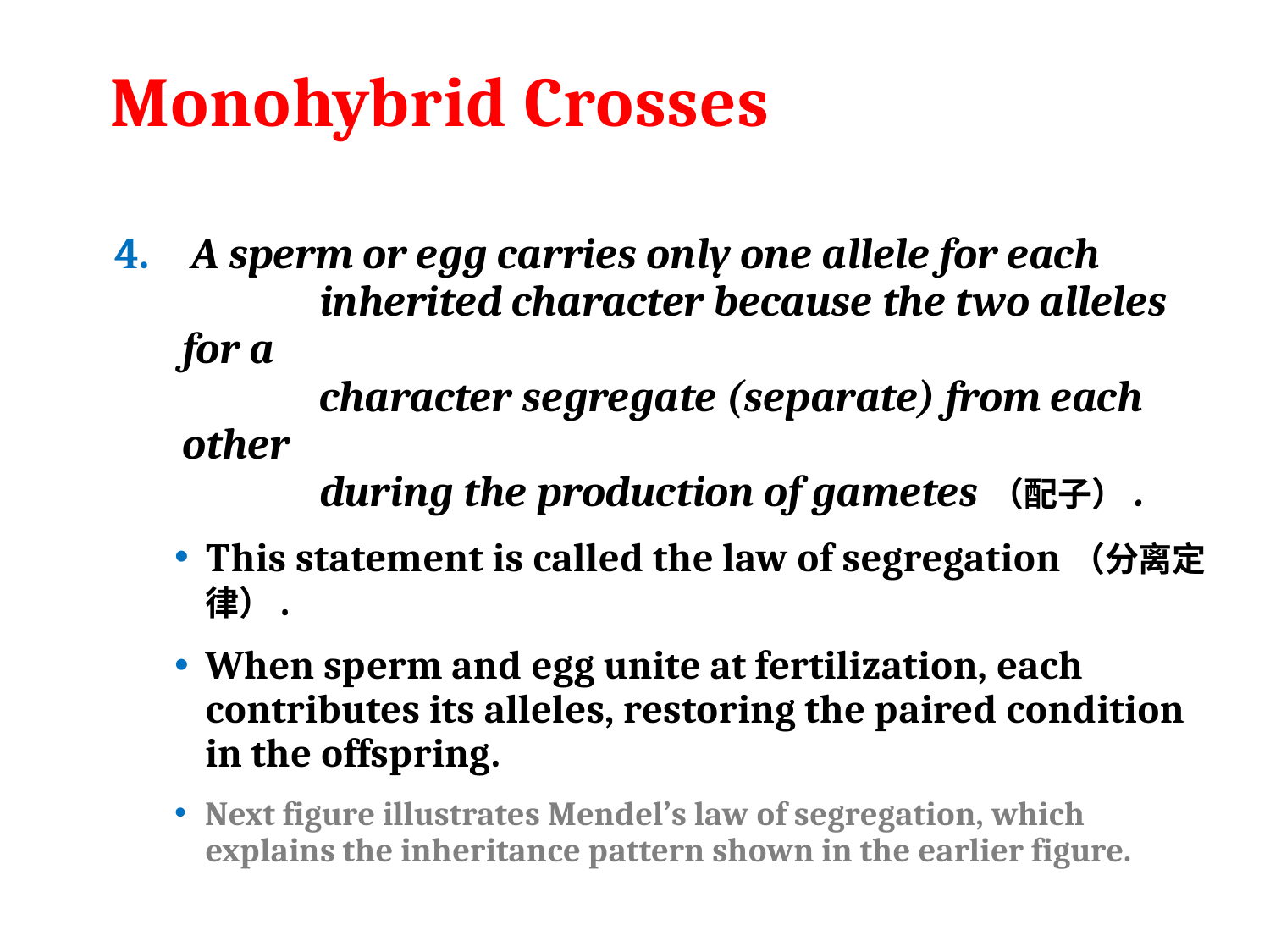

# Monohybrid Crosses
 A sperm or egg carries only one allele for each
	inherited character because the two alleles for a
	character segregate (separate) from each other
	during the production of gametes（配子）.
This statement is called the law of segregation（分离定律）.
When sperm and egg unite at fertilization, each contributes its alleles, restoring the paired condition in the offspring.
Next figure illustrates Mendel’s law of segregation, which explains the inheritance pattern shown in the earlier figure.